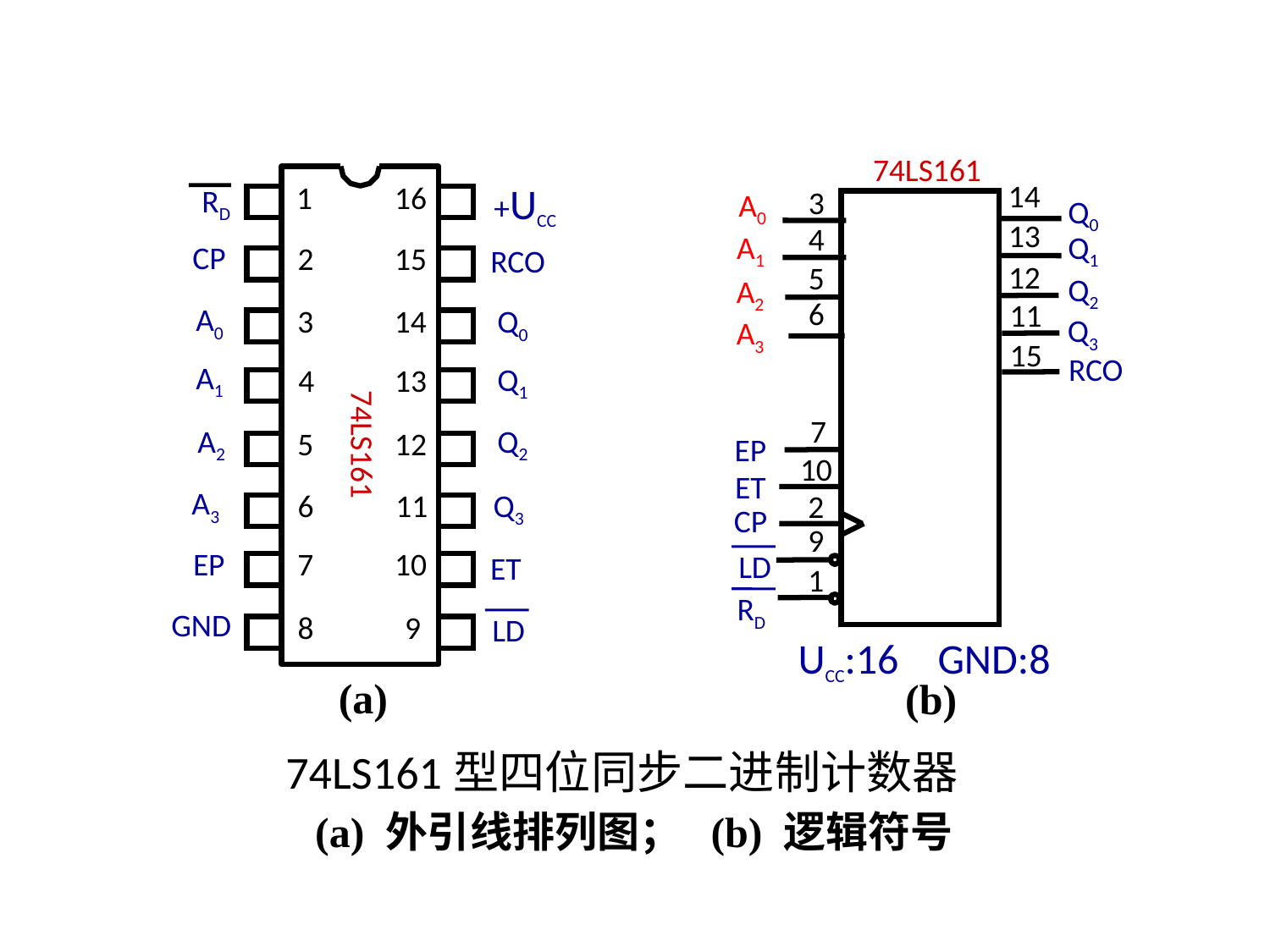

74LS161

RD
1
16
+UCC

CP
2
15
RCO

A0
3
14
Q0

A1
Q1
4
13

A2
Q2
74LS161
5
12

A3
Q3
6
11

EP
7
10
ET

GND
8
9

LD

3
14
A0

Q0
4
13

A1
Q1
5

12

Q2
A2
6

11

Q3
A3

15

RCO

7
EP

10
ET

2
CP

9

LD

1

RD

UCC:16
GND:8
(a)
(b)
   74LS161型四位同步二进制计数器
(a) 外引线排列图；  (b) 逻辑符号